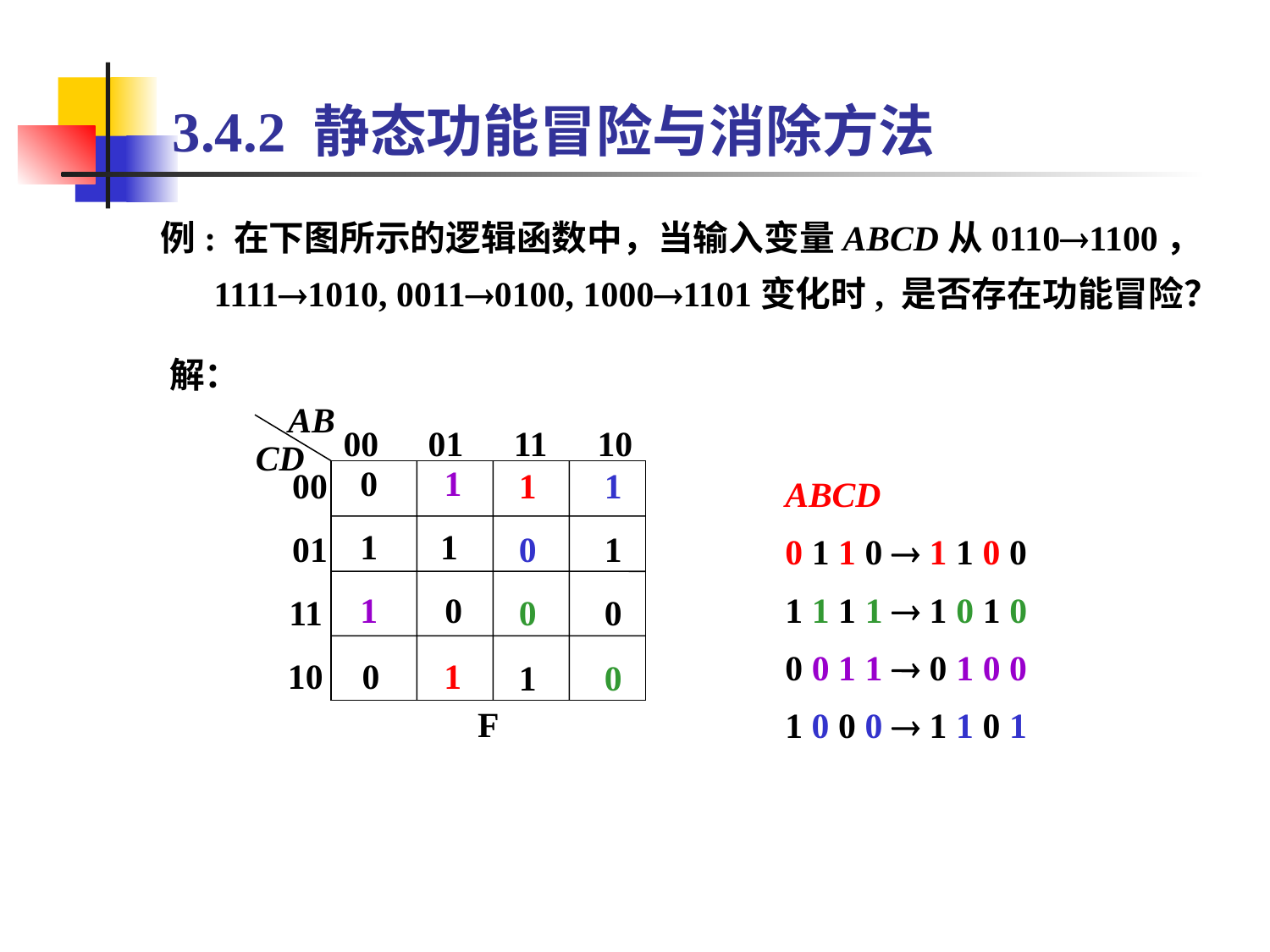

3.4.2 静态功能冒险与消除方法
例: 在下图所示的逻辑函数中，当输入变量ABCD从0110→1100，
      1111→1010, 0011→0100, 1000→1101变化时, 是否存在功能冒险？
解：
AB

00
01
11
10
CD
 0
 1
00
 1
 1
 1
 1
01
 0
 1
 1
 0
11
 0
 0
10
 0
1
 1
 0
F
ABCD
0 1 1 0 → 1 1 0 0
1 1 1 1 → 1 0 1 0
0 0 1 1 → 0 1 0 0
1 0 0 0 → 1 1 0 1